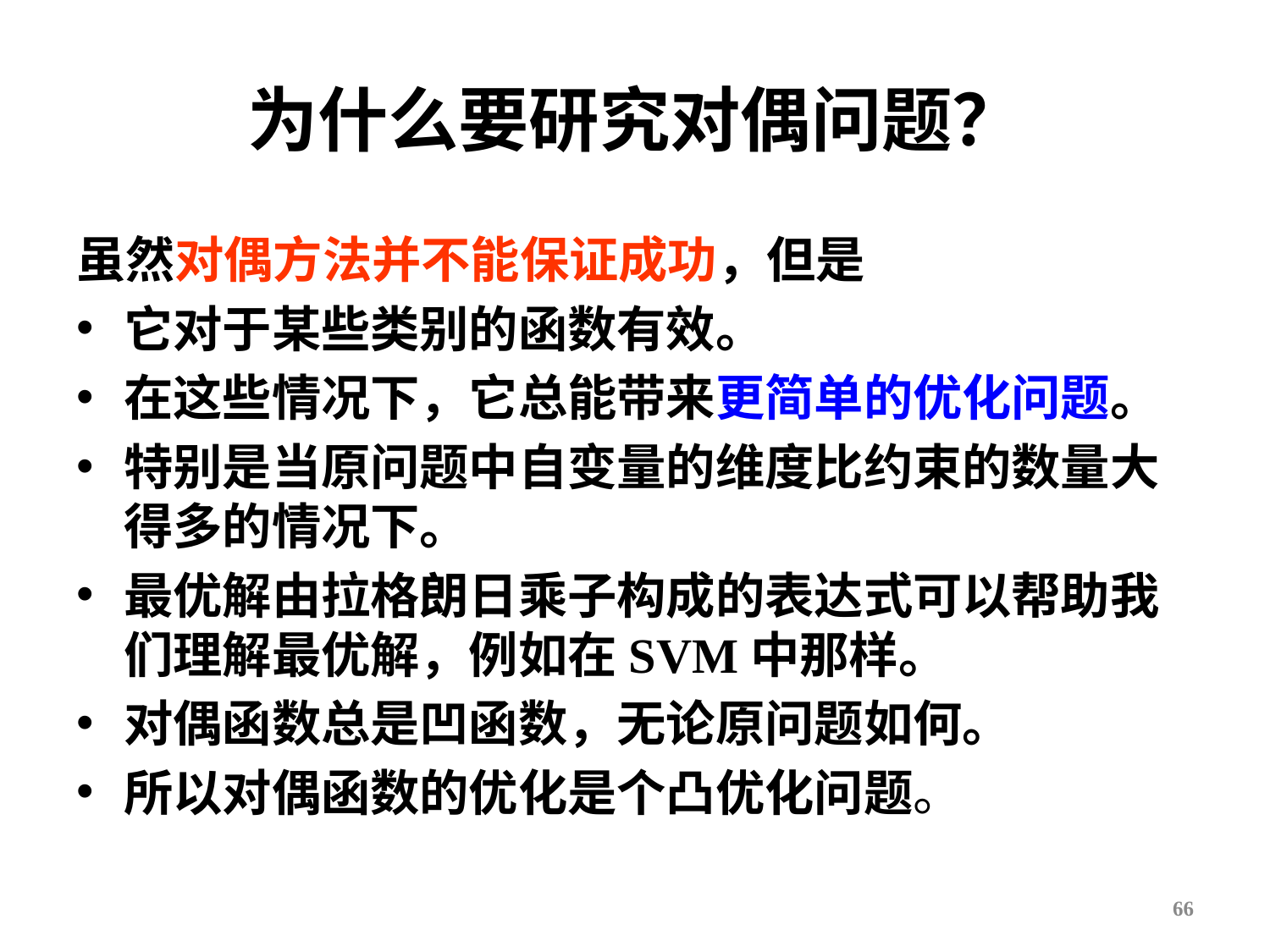

# 为什么要研究对偶问题？
虽然对偶方法并不能保证成功，但是
它对于某些类别的函数有效。
在这些情况下，它总能带来更简单的优化问题。
特别是当原问题中自变量的维度比约束的数量大得多的情况下。
最优解由拉格朗日乘子构成的表达式可以帮助我们理解最优解，例如在SVM中那样。
对偶函数总是凹函数，无论原问题如何。
所以对偶函数的优化是个凸优化问题。
66